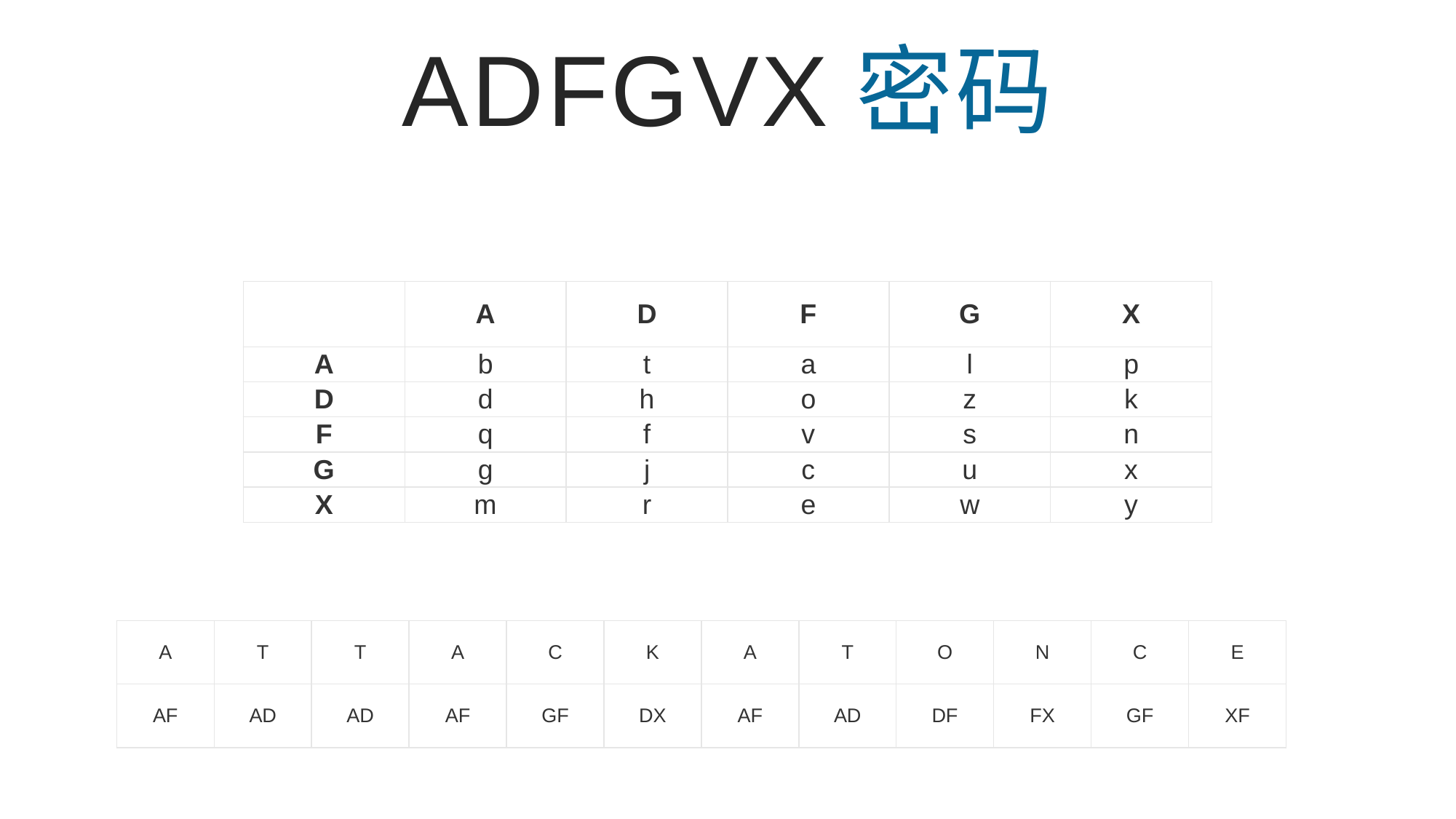

ADFGVX密码
|  | A | D | F | G | X |
| --- | --- | --- | --- | --- | --- |
| A | b | t | a | l | p |
| D | d | h | o | z | k |
| F | q | f | v | s | n |
| G | g | j | c | u | x |
| X | m | r | e | w | y |
| A | T | T | A | C | K | A | T | O | N | C | E |
| --- | --- | --- | --- | --- | --- | --- | --- | --- | --- | --- | --- |
| AF | AD | AD | AF | GF | DX | AF | AD | DF | FX | GF | XF |